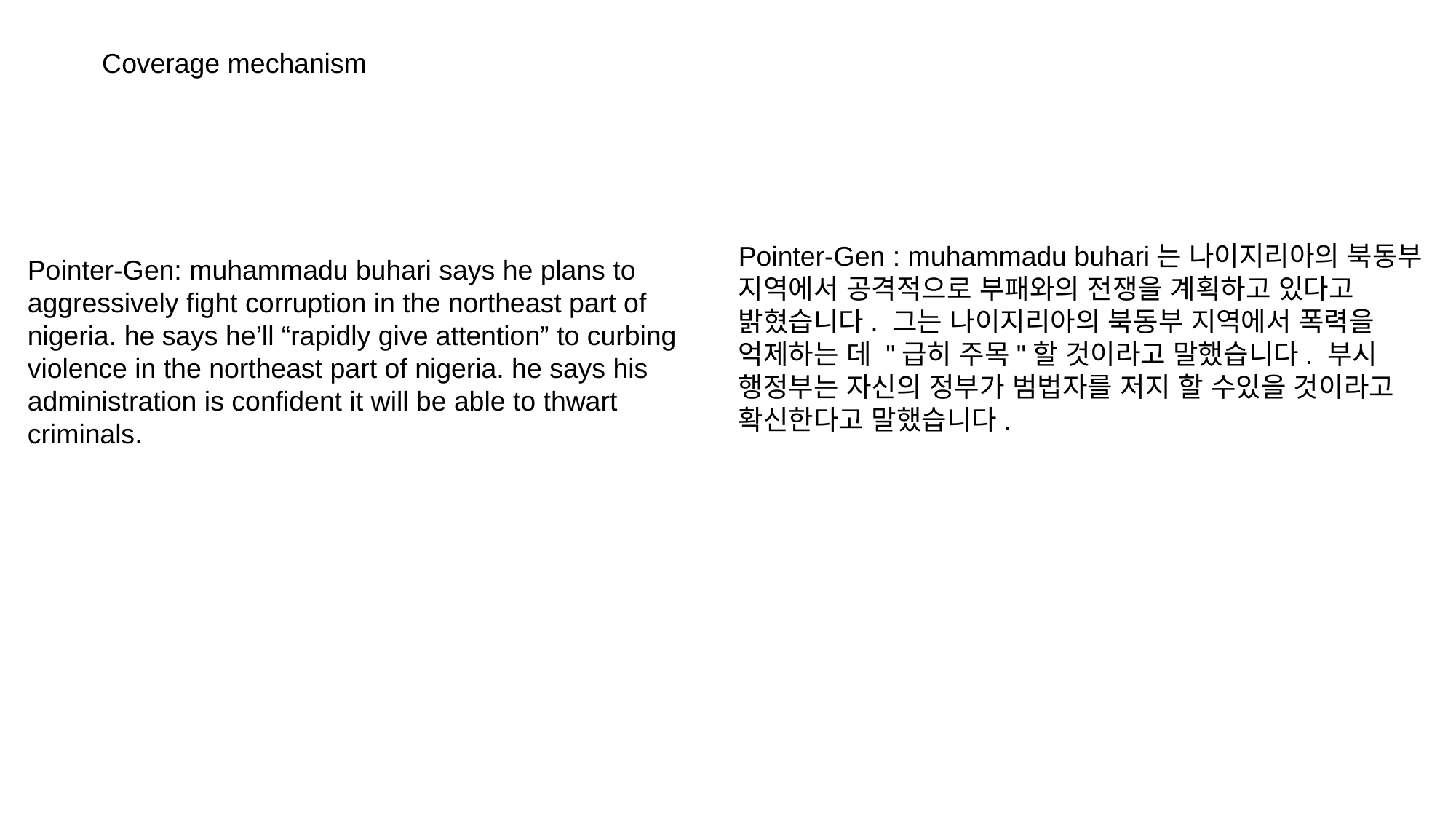

Coverage mechanism
Pointer-Gen : muhammadu buhari는 나이지리아의 북동부 지역에서 공격적으로 부패와의 전쟁을 계획하고 있다고 밝혔습니다. 그는 나이지리아의 북동부 지역에서 폭력을 억제하는 데 "급히 주목"할 것이라고 말했습니다. 부시 행정부는 자신의 정부가 범법자를 저지 할 수있을 것이라고 확신한다고 말했습니다.
Pointer-Gen: muhammadu buhari says he plans to aggressively fight corruption in the northeast part of nigeria. he says he’ll “rapidly give attention” to curbing violence in the northeast part of nigeria. he says his administration is confident it will be able to thwart criminals.